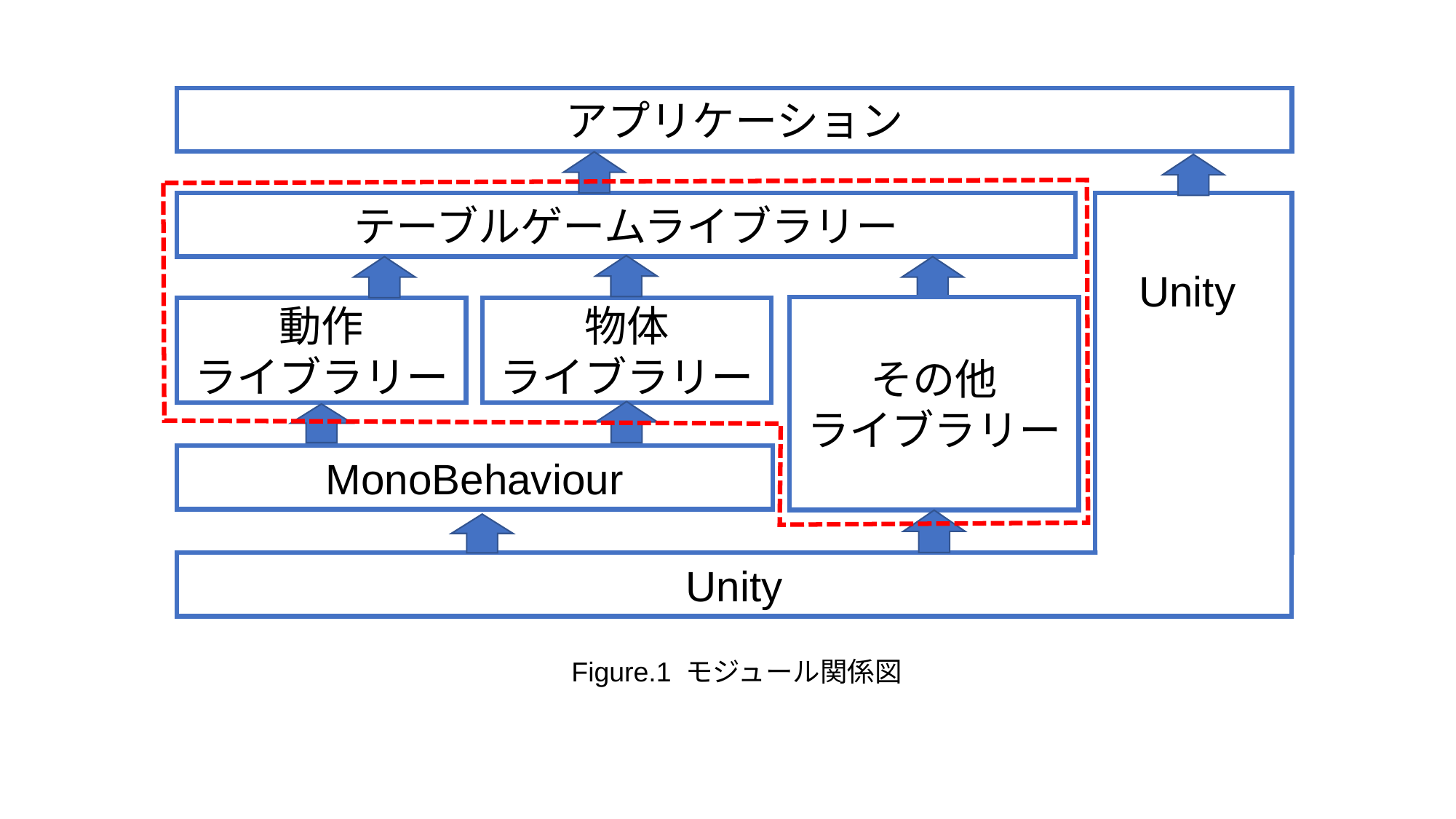

アプリケーション

テーブルゲームライブラリー

動作
ライブラリー
物体
ライブラリー

MonoBehaviour

Unity

Unity

その他
ライブラリー

Figure.1 モジュール関係図